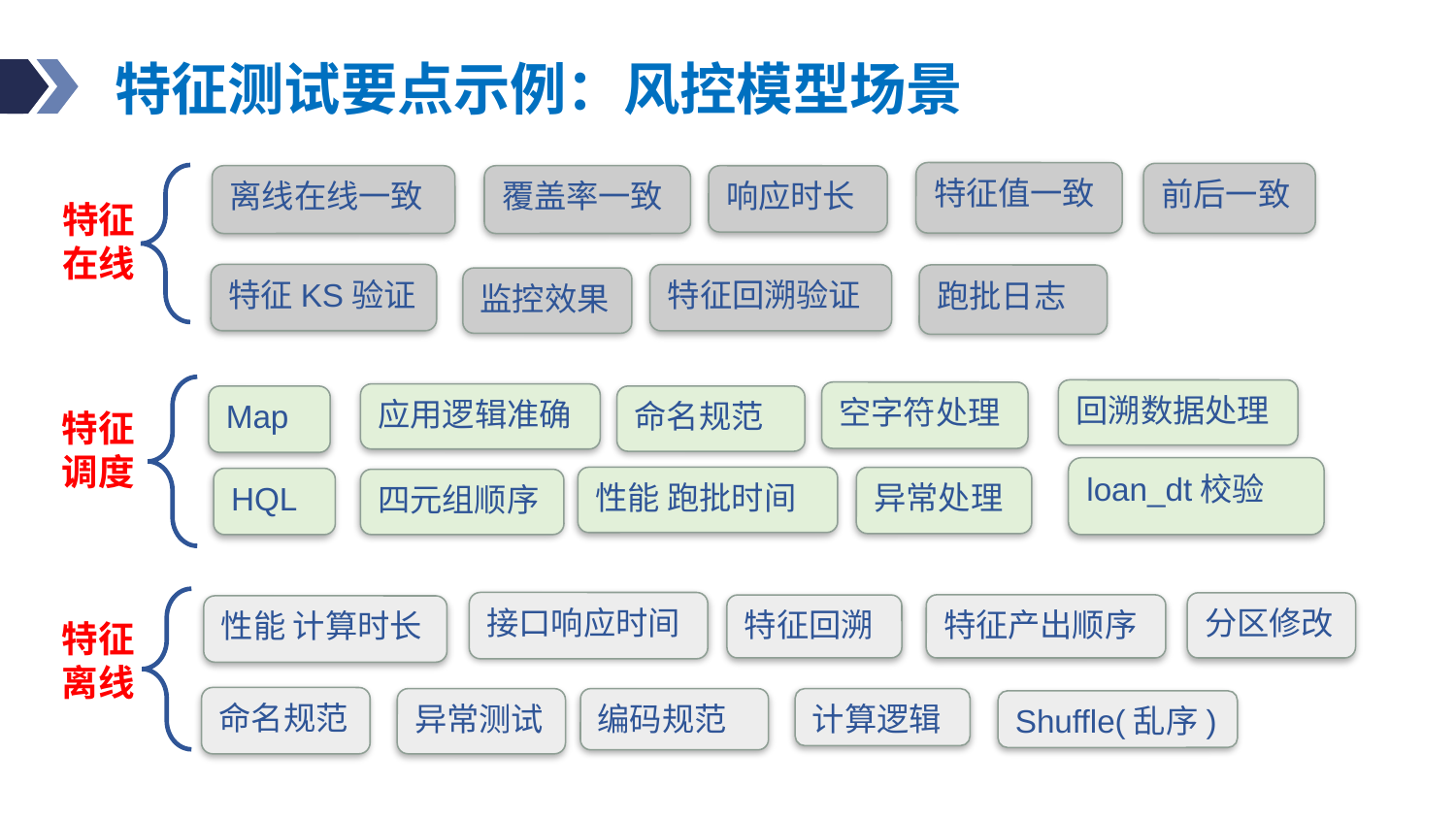

# 特征测试要点示例：风控模型场景
特征值一致
前后一致

覆盖率一致
响应时长
离线在线一致

特征在线
特征KS验证

特征回溯验证
跑批日志
监控效果

回溯数据处理
空字符处理
应用逻辑准确

Map

命名规范

特征调度
loan_dt校验

性能 跑批时间

异常处理

HQL

四元组顺序

接口响应时间

分区修改

特征产出顺序

特征回溯

性能 计算时长

特征离线
命名规范

异常测试

编码规范

计算逻辑

Shuffle(乱序)